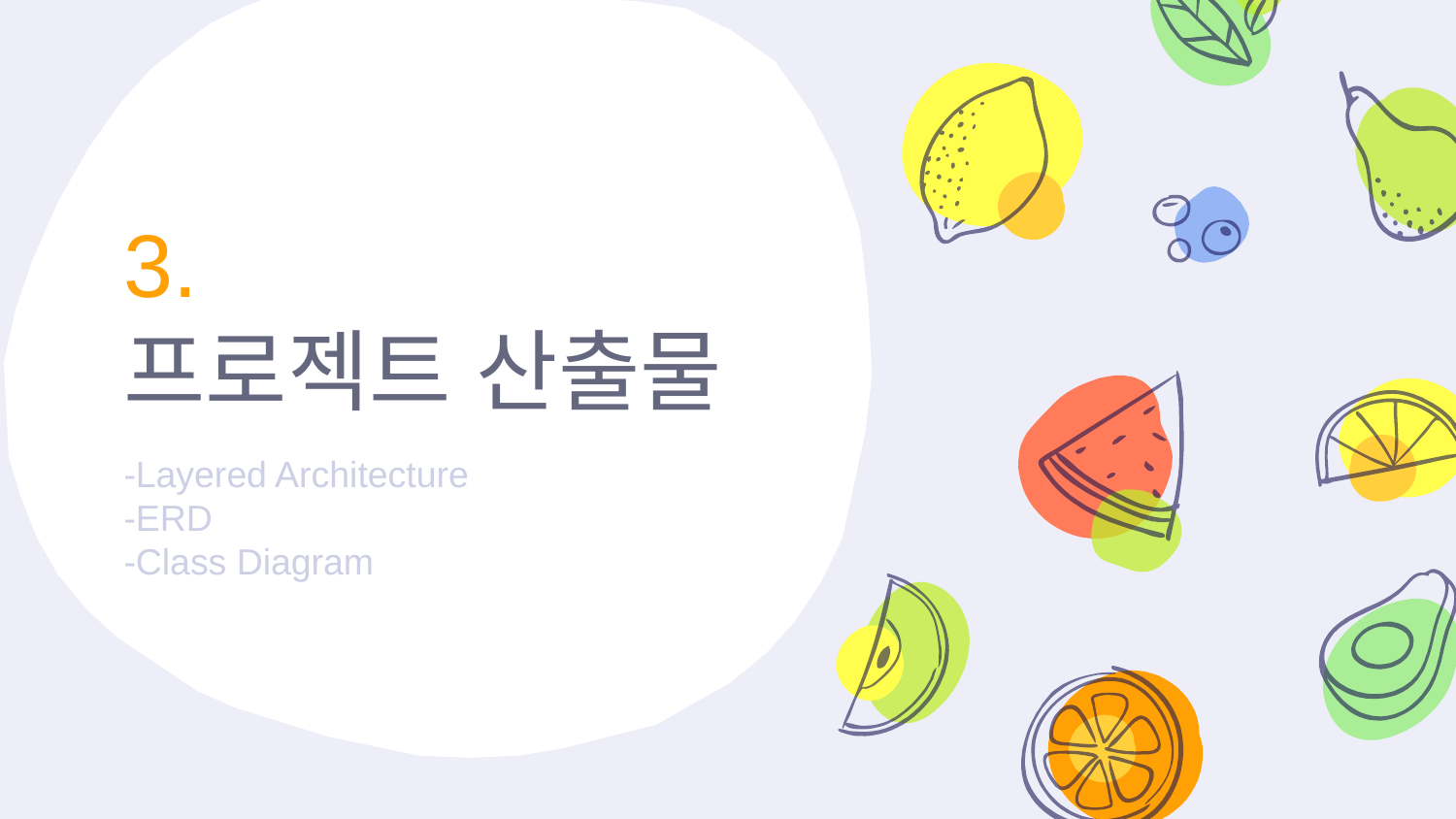

# 3.
프로젝트 산출물
-Layered Architecture
-ERD
-Class Diagram